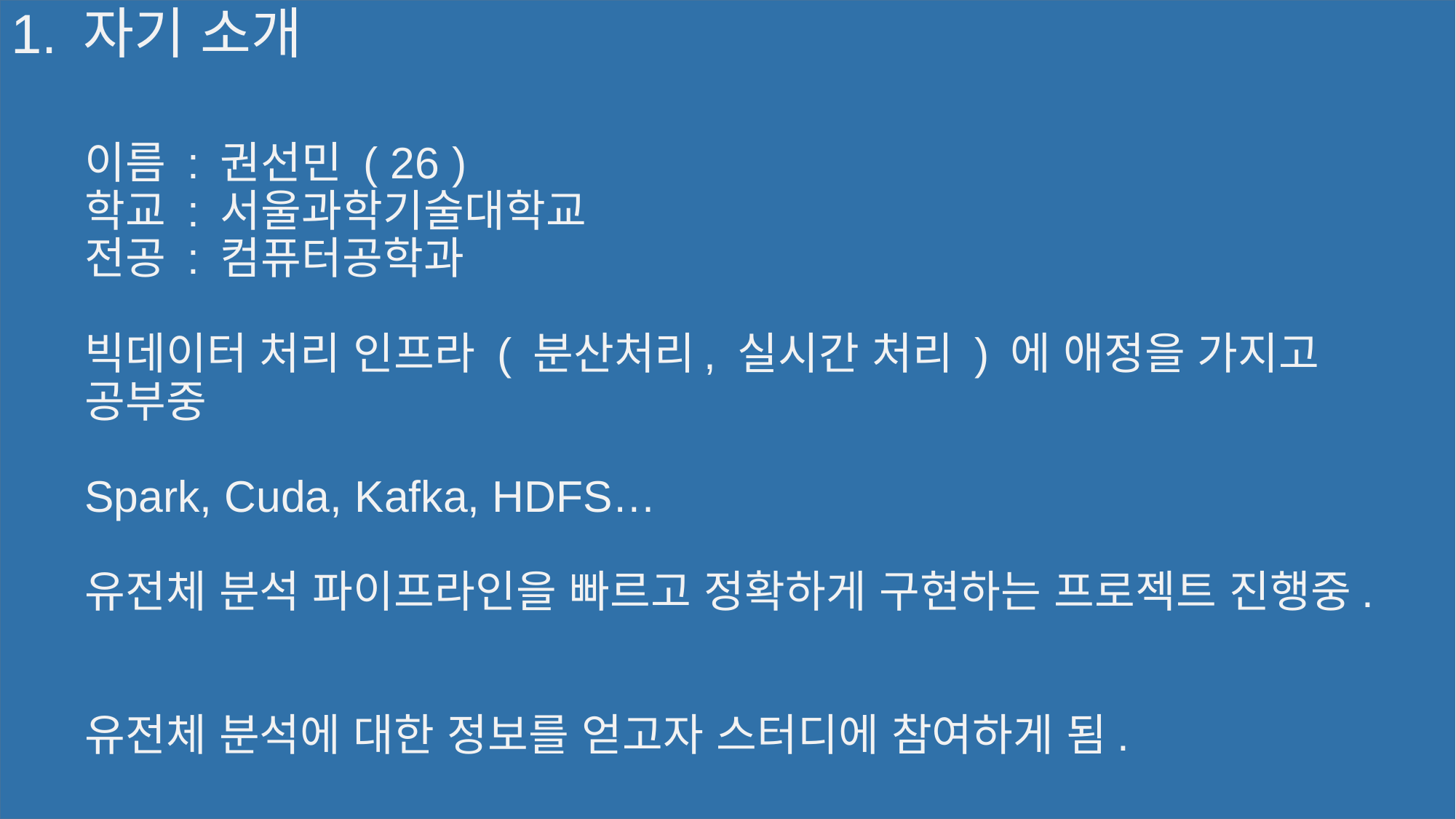

1. 자기 소개
# 이름 : 권선민 ( 26 ) 학교 : 서울과학기술대학교 전공 : 컴퓨터공학과 빅데이터 처리 인프라 ( 분산처리, 실시간 처리 ) 에 애정을 가지고 공부중 Spark, Cuda, Kafka, HDFS… 유전체 분석 파이프라인을 빠르고 정확하게 구현하는 프로젝트 진행중. 유전체 분석에 대한 정보를 얻고자 스터디에 참여하게 됨.